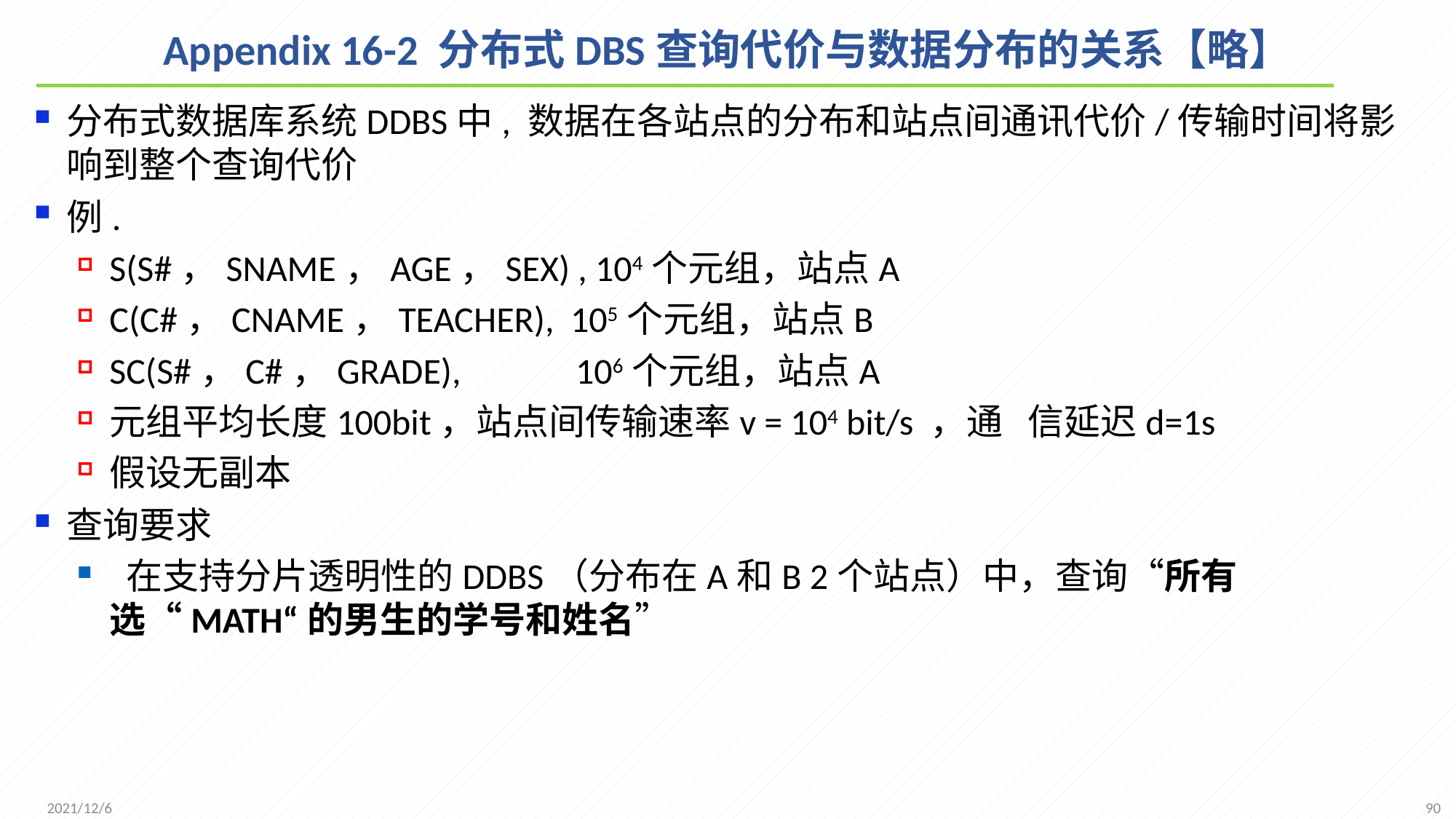

# Appendix 16-2 分布式DBS查询代价与数据分布的关系【略】
分布式数据库系统DDBS中, 数据在各站点的分布和站点间通讯代价/传输时间将影响到整个查询代价
例.
S(S#，SNAME，AGE，SEX) , 104个元组，站点A
C(C#，CNAME，TEACHER),  105个元组，站点B
SC(S#，C#，GRADE),              106个元组，站点A
元组平均长度100bit，站点间传输速率v = 104 bit/s ，通   信延迟d=1s
假设无副本
查询要求
 在支持分片透明性的DDBS（分布在A和B 2个站点）中，查询“所有选“MATH“的男生的学号和姓名”

90
2021/12/6